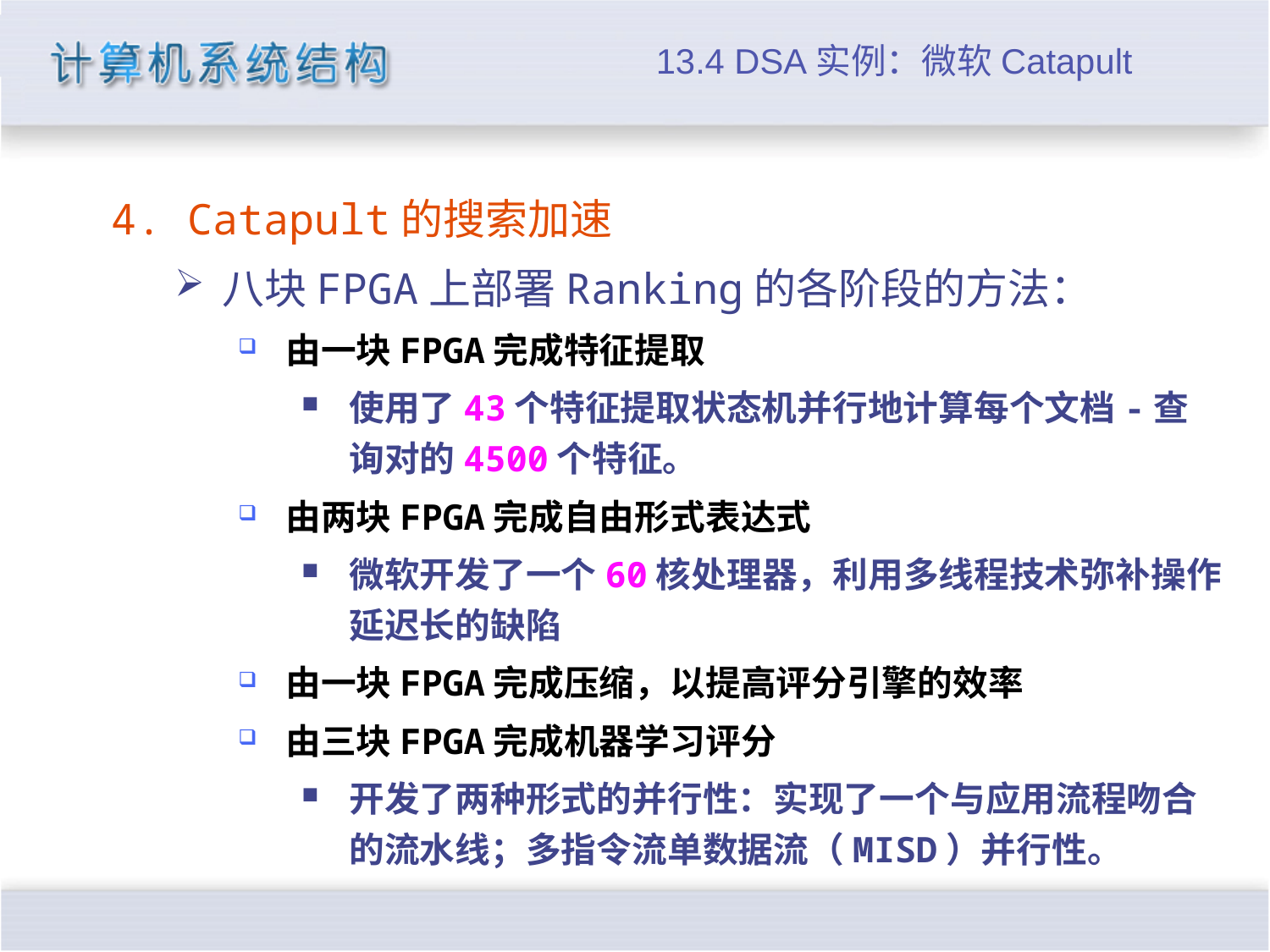

# 13.4 DSA实例：微软Catapult
4. Catapult的搜索加速
八块FPGA上部署Ranking的各阶段的方法：
由一块FPGA完成特征提取
使用了43个特征提取状态机并行地计算每个文档-查询对的4500个特征。
由两块FPGA完成自由形式表达式
微软开发了一个60核处理器，利用多线程技术弥补操作延迟长的缺陷
由一块FPGA完成压缩，以提高评分引擎的效率
由三块FPGA完成机器学习评分
开发了两种形式的并行性：实现了一个与应用流程吻合的流水线；多指令流单数据流（MISD）并行性。